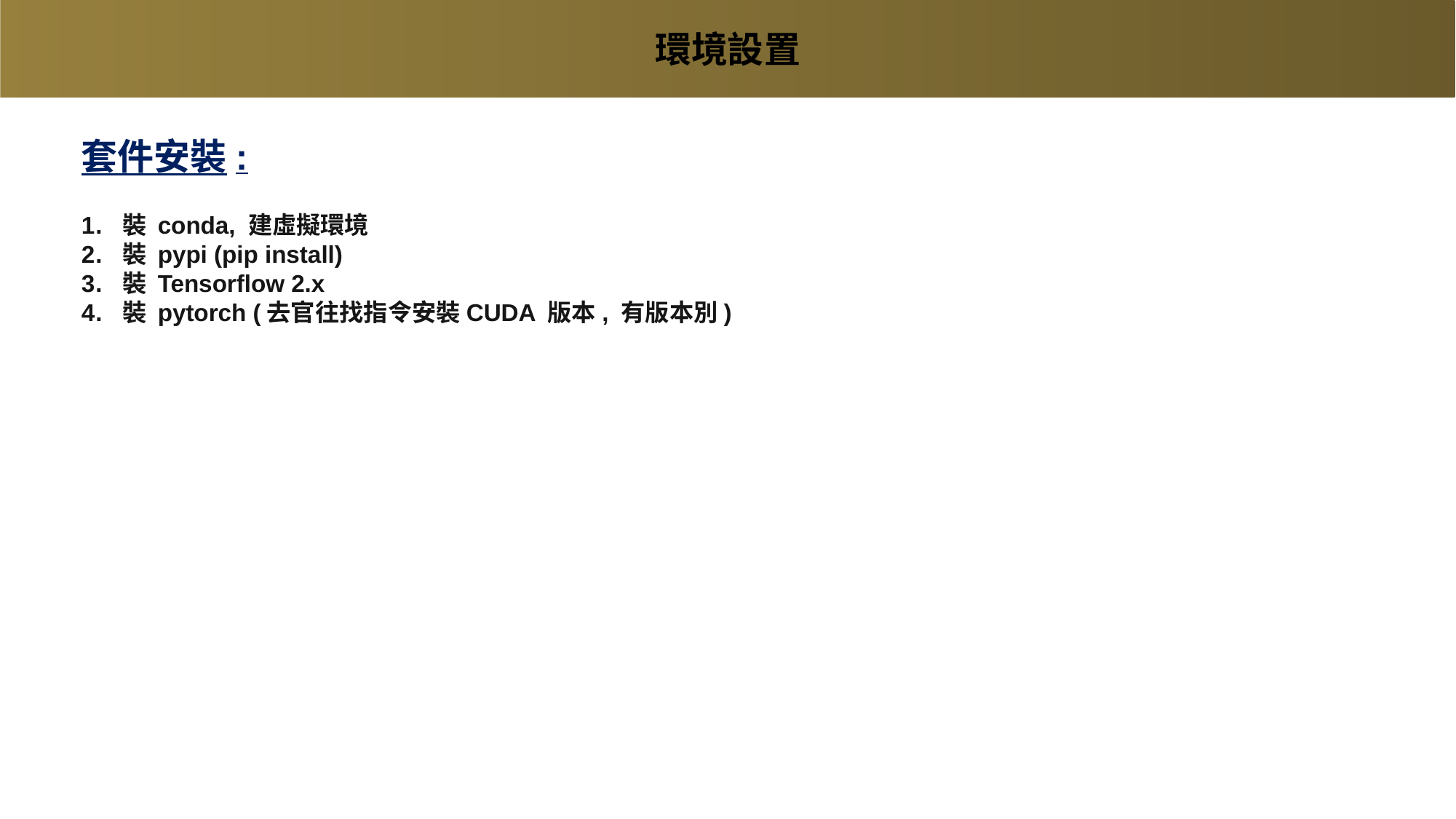

環境設置
套件安裝:
裝 conda, 建虛擬環境
裝 pypi (pip install)
裝 Tensorflow 2.x
裝 pytorch (去官往找指令安裝CUDA 版本, 有版本別)